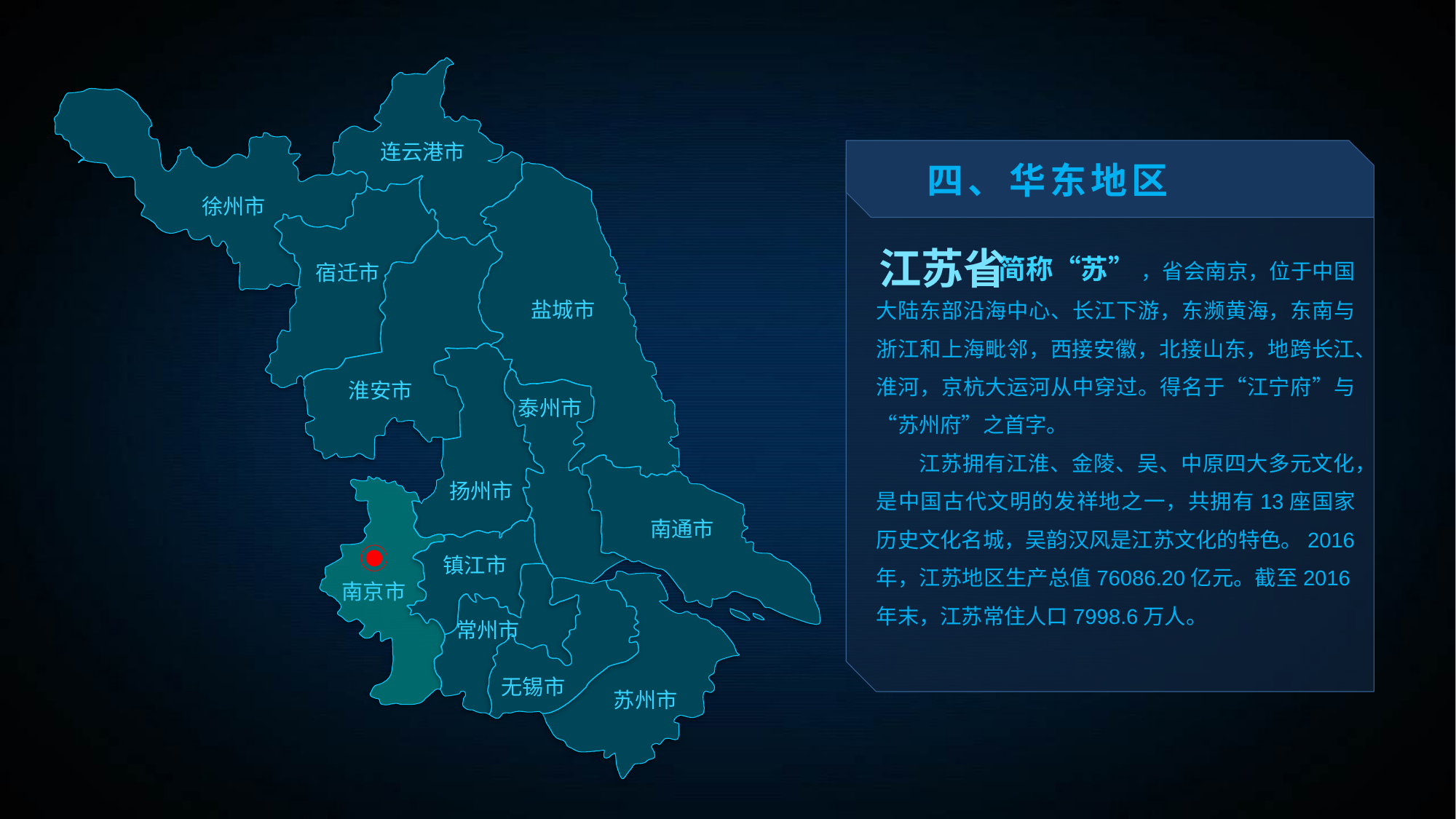

连云港市

四、华东地区

徐州市

                  简称“苏” ，省会南京，位于中国大陆东部沿海中心、长江下游，东濒黄海，东南与浙江和上海毗邻，西接安徽，北接山东，地跨长江、淮河，京杭大运河从中穿过。得名于“江宁府”与“苏州府”之首字。
       江苏拥有江淮、金陵、吴、中原四大多元文化，是中国古代文明的发祥地之一，共拥有13座国家历史文化名城，吴韵汉风是江苏文化的特色。2016年，江苏地区生产总值76086.20亿元。截至2016年末，江苏常住人口7998.6万人。

江苏省
宿迁市
盐城市

淮安市
泰州市

扬州市

南通市

镇江市

南京市

常州市

无锡市
苏州市